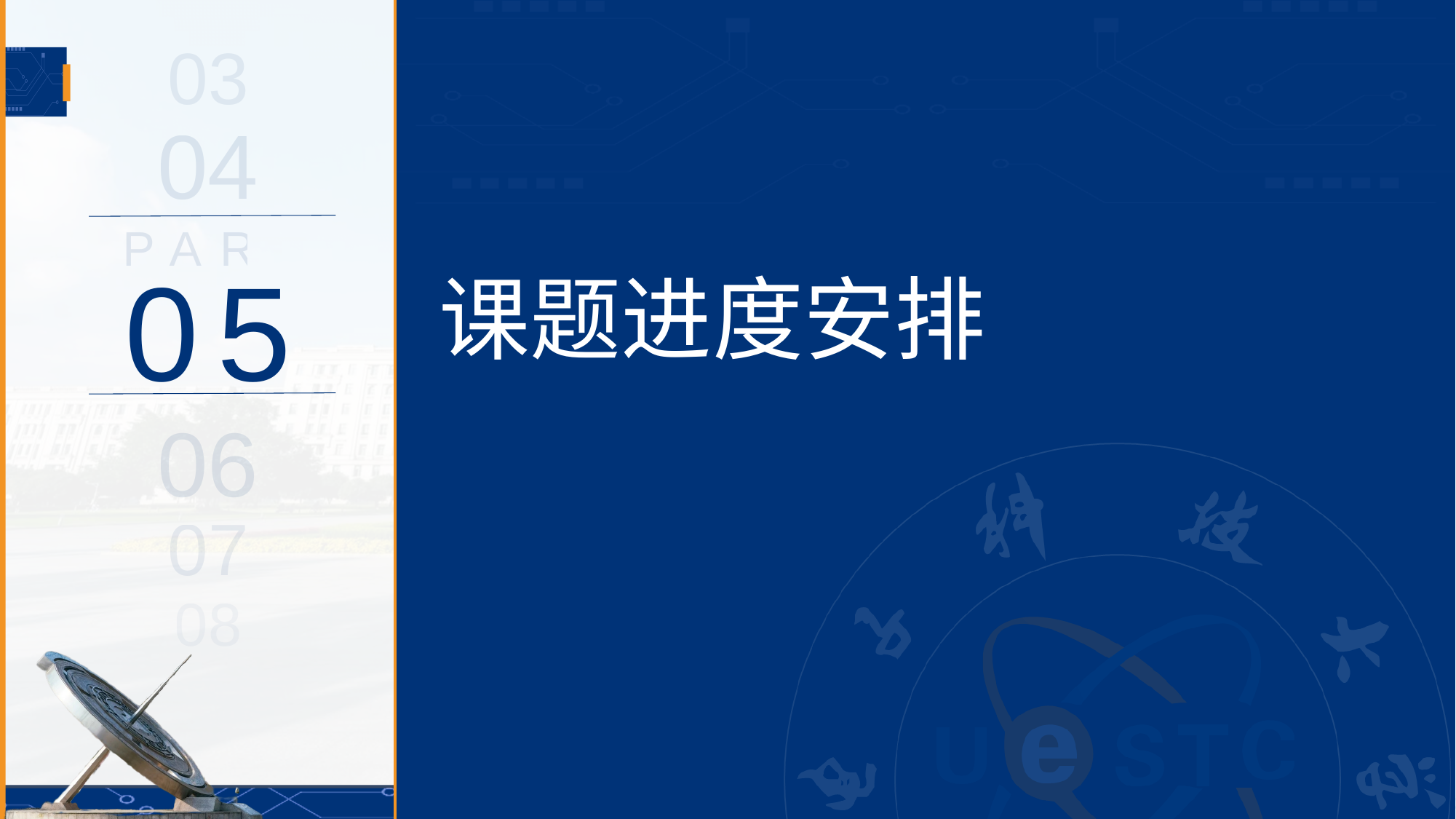

03
04
PART
# 课题进度安排
05
06
07
08